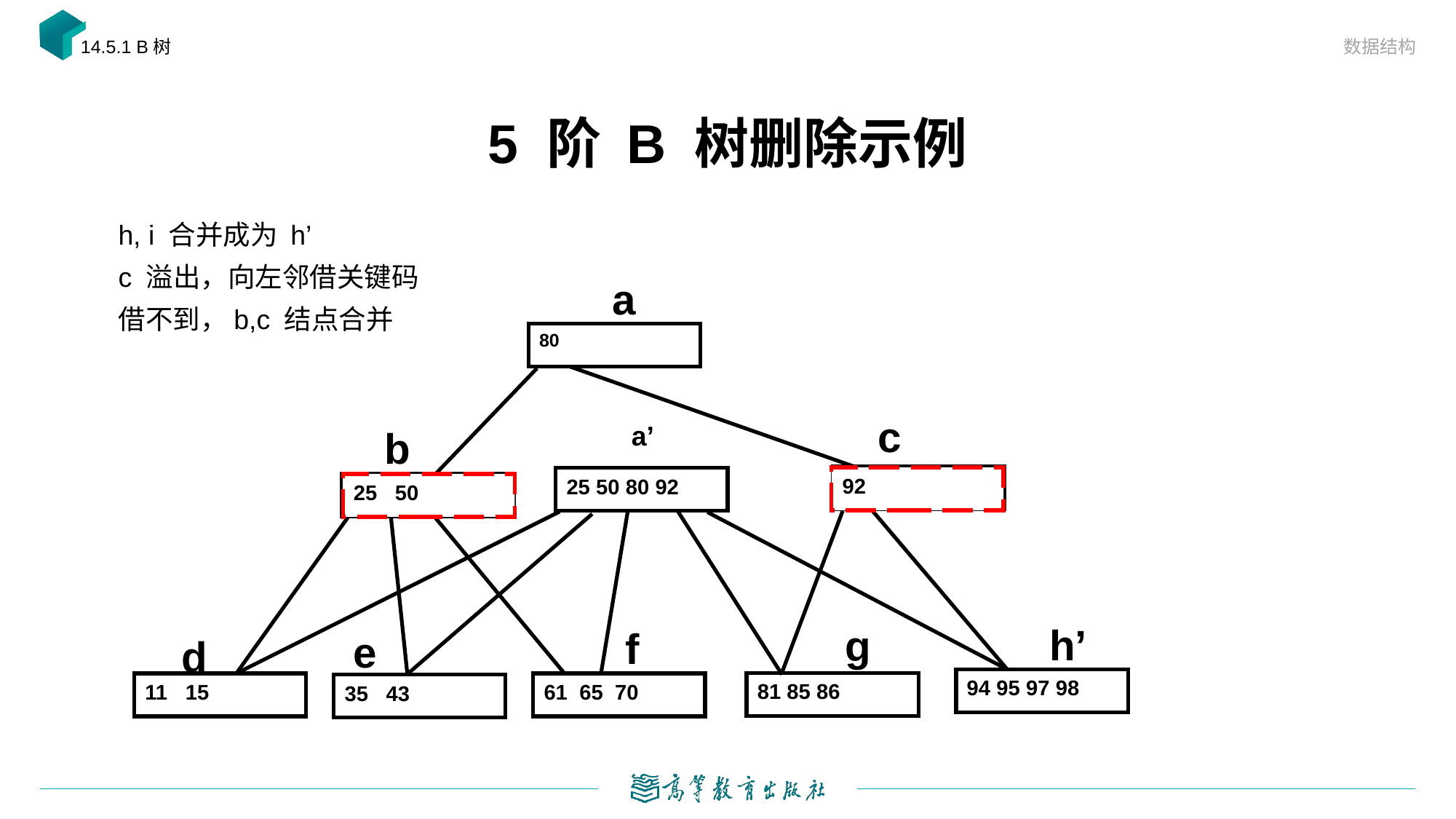

数据结构
14.5.1 B树
5 阶 B 树删除示例
h, i 合并成为 h’
c 溢出，向左邻借关键码
a
借不到，b,c 结点合并
80

c
a’
b
92
92
25 50 80 92
25  50
25   50

 h’
g
f
e
d
94 95 97 98
81 85 86
11   15
61  65  70
35   43